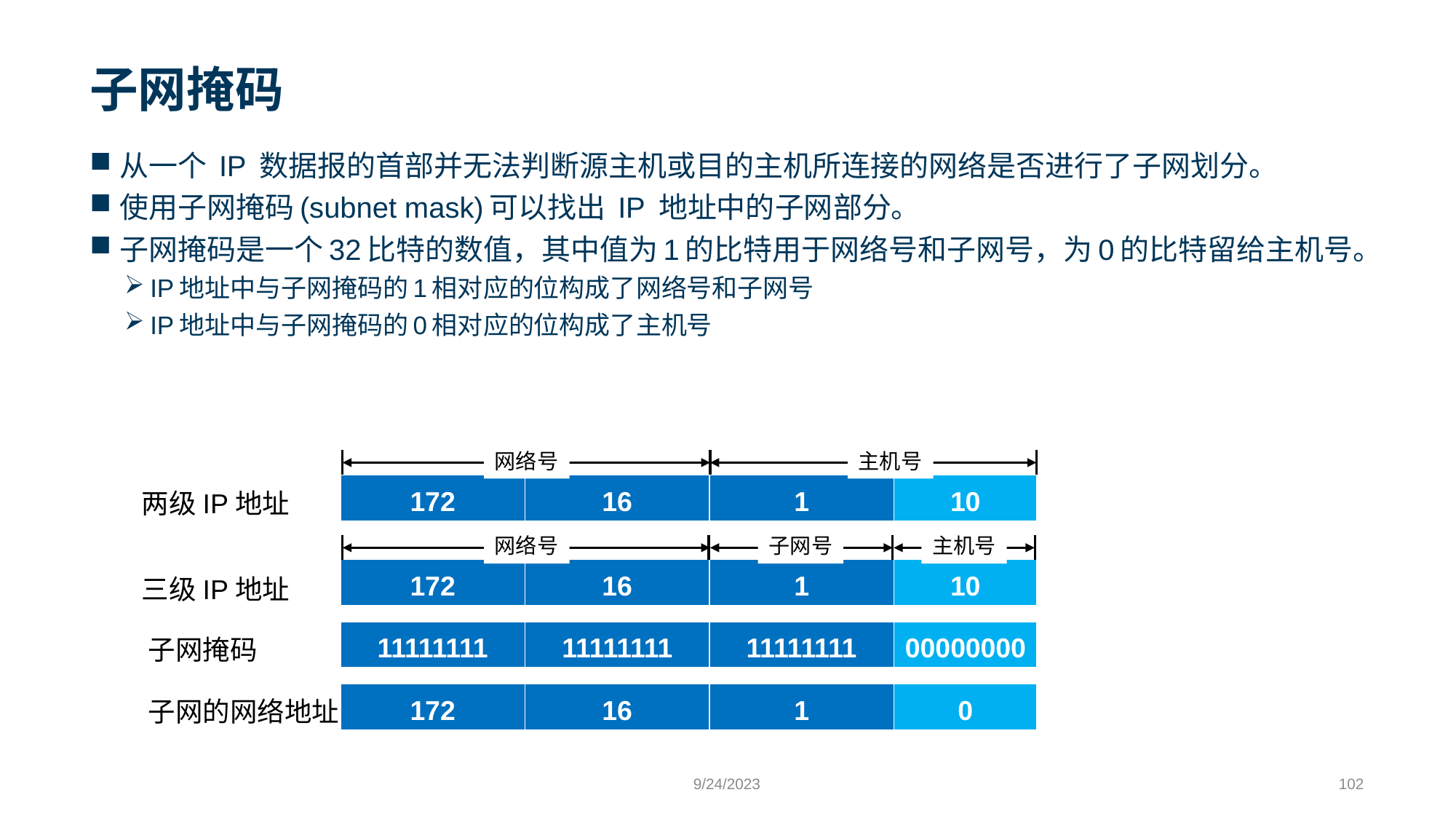

# 子网掩码
从一个 IP 数据报的首部并无法判断源主机或目的主机所连接的网络是否进行了子网划分。
使用子网掩码(subnet mask)可以找出 IP 地址中的子网部分。
子网掩码是一个32比特的数值，其中值为1的比特用于网络号和子网号，为0的比特留给主机号。
IP地址中与子网掩码的1相对应的位构成了网络号和子网号
IP地址中与子网掩码的0相对应的位构成了主机号

网络号
主机号
两级IP地址
| 172 | 16 | 1 | 10 |
| --- | --- | --- | --- |
网络号
子网号
主机号
| 172 | 16 | 1 | 10 |
| --- | --- | --- | --- |
三级IP地址
子网掩码
| 11111111 | 11111111 | 11111111 | 00000000 |
| --- | --- | --- | --- |
子网的网络地址
| 172 | 16 | 1 | 0 |
| --- | --- | --- | --- |

9/24/2023
102